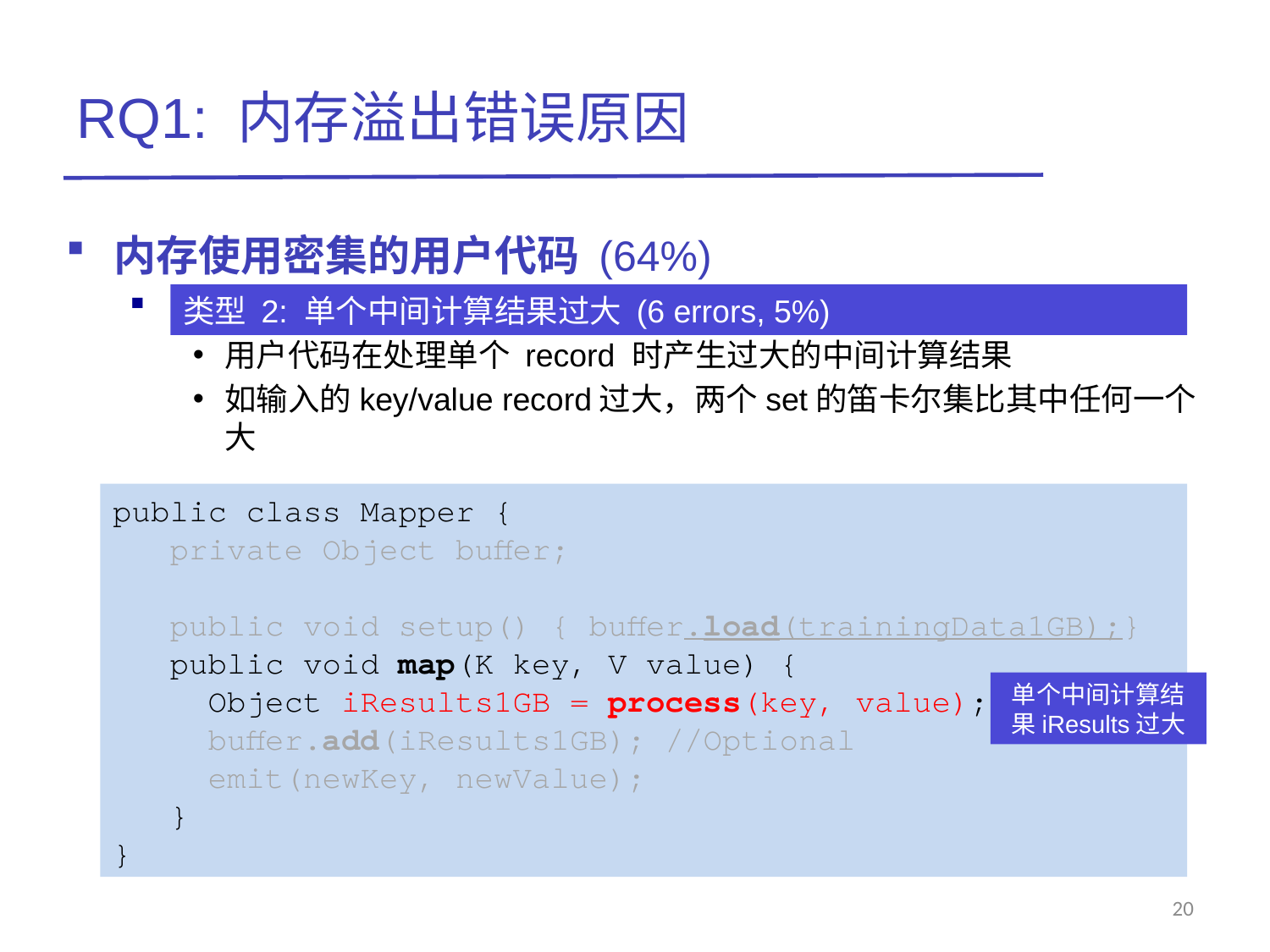

# RQ1: 内存溢出错误原因
内存使用密集的用户代码 (64%)
Pattern 1: Improper data partition (16 errors, 13%)
用户代码在处理单个 record 时产生过大的中间计算结果
如输入的key/value record过大，两个set的笛卡尔集比其中任何一个大

类型 2: 单个中间计算结果过大 (6 errors, 5%)

public class Mapper {
   private Object buffer;

   public void setup() { buffer.load(trainingData1GB);}
   public void map(K key, V value) {
     Object iResults1GB = process(key, value);
     buffer.add(iResults1GB); //Optional
     emit(newKey, newValue);
   }
}
单个中间计算结果iResults过大
Pattern 2
20